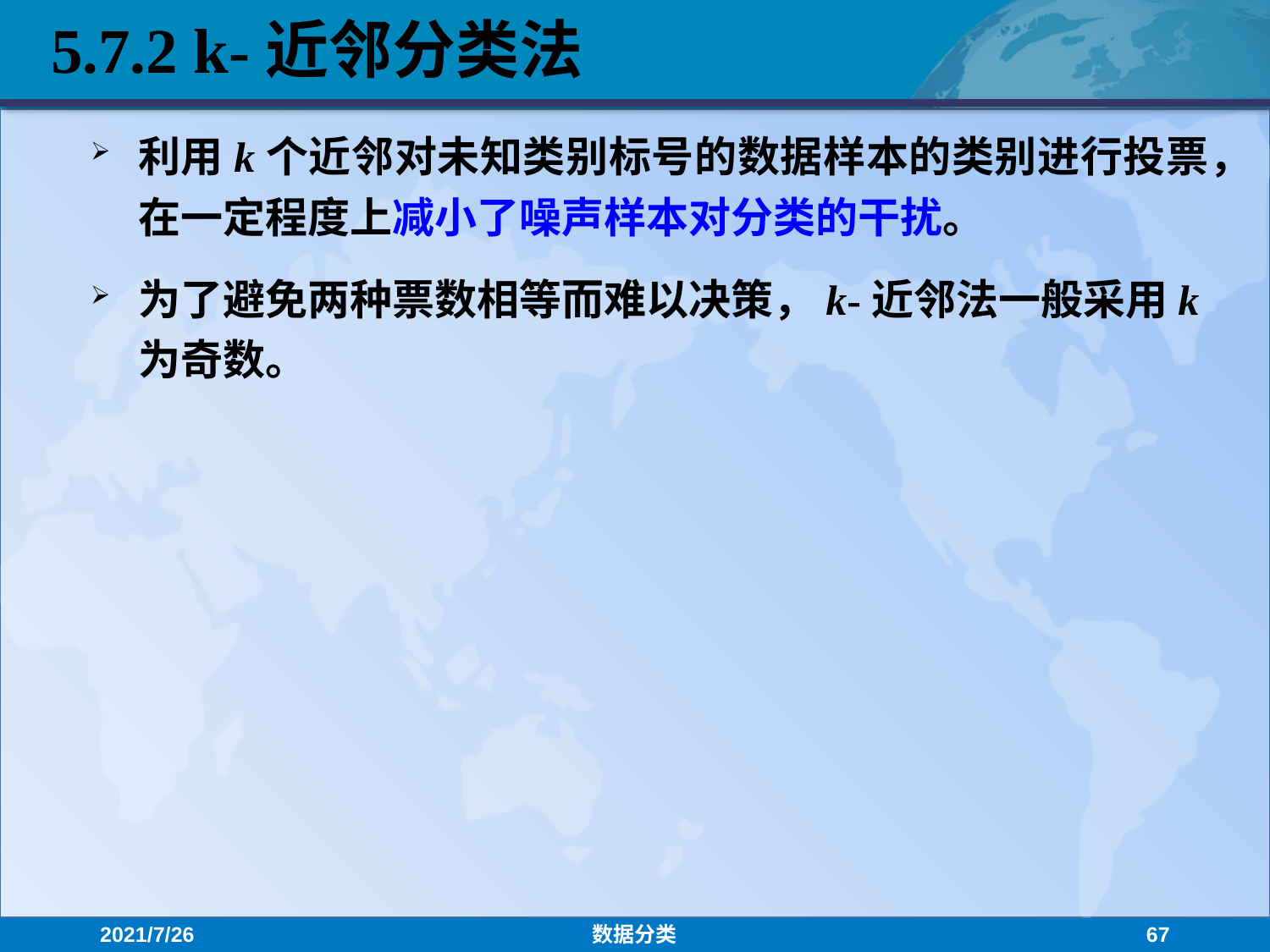

5.7.2 k-近邻分类法
利用k个近邻对未知类别标号的数据样本的类别进行投票，在一定程度上减小了噪声样本对分类的干扰。
为了避免两种票数相等而难以决策，k-近邻法一般采用k为奇数。
2021/7/26
数据分类
67